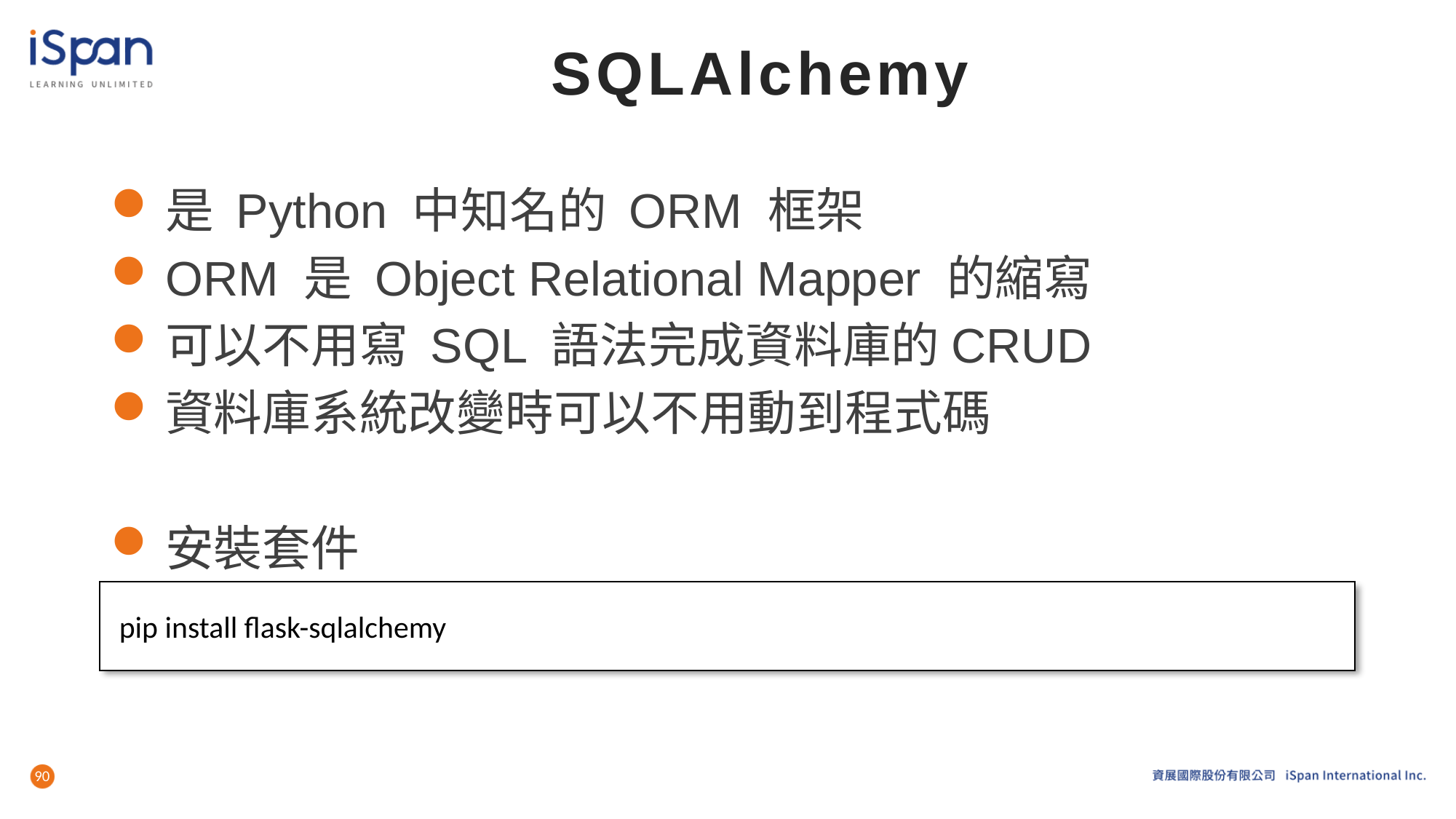

# SQLAlchemy
是 Python 中知名的 ORM 框架
ORM 是 Object Relational Mapper 的縮寫
可以不用寫 SQL 語法完成資料庫的CRUD
資料庫系統改變時可以不用動到程式碼

安裝套件

 pip install flask-sqlalchemy
90